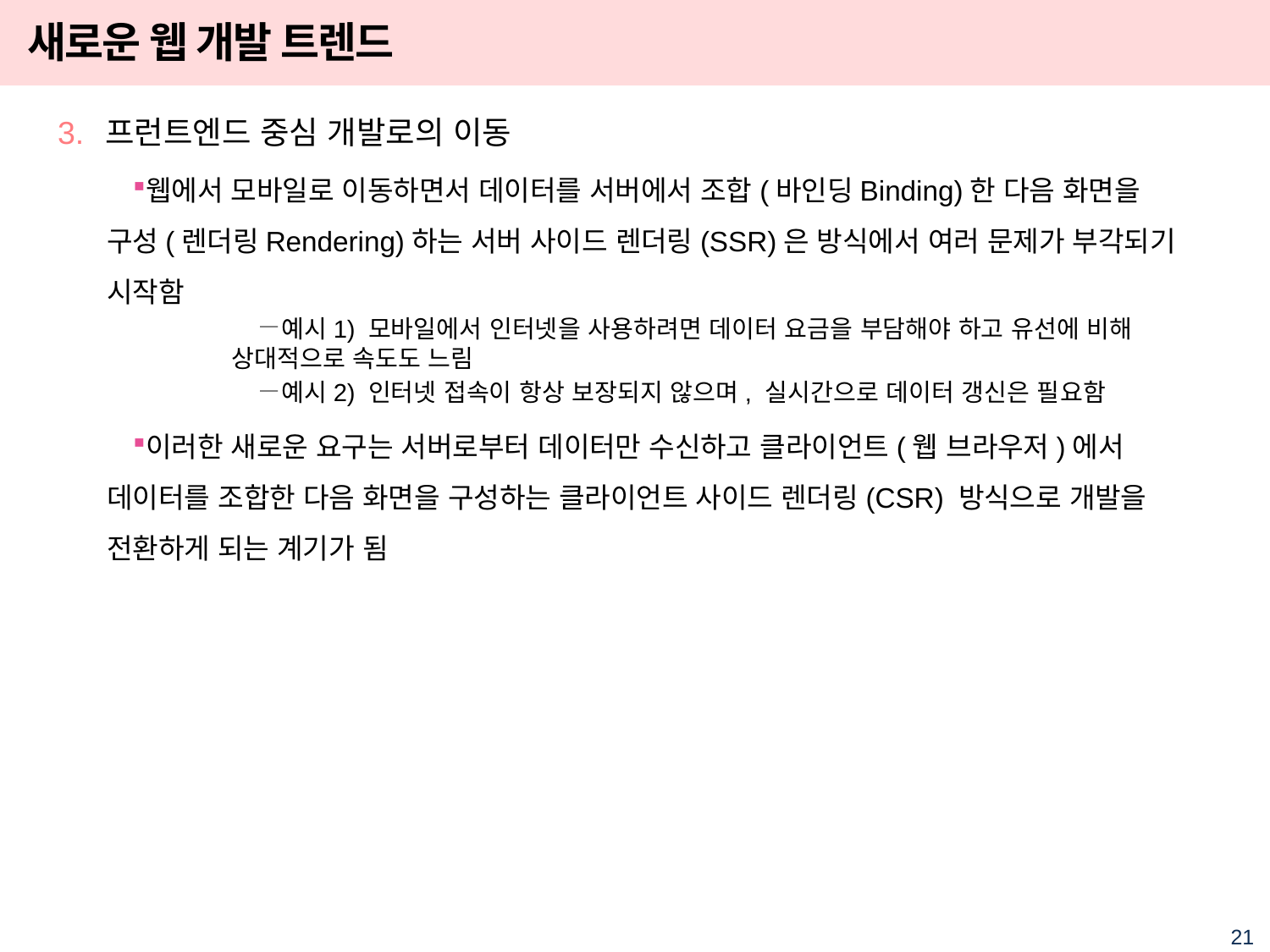

# 새로운 웹 개발 트렌드
프런트엔드 중심 개발로의 이동
웹에서 모바일로 이동하면서 데이터를 서버에서 조합(바인딩Binding)한 다음 화면을 구성(렌더링Rendering)하는 서버 사이드 렌더링(SSR)은 방식에서 여러 문제가 부각되기 시작함
예시1) 모바일에서 인터넷을 사용하려면 데이터 요금을 부담해야 하고 유선에 비해 상대적으로 속도도 느림
예시2) 인터넷 접속이 항상 보장되지 않으며, 실시간으로 데이터 갱신은 필요함
이러한 새로운 요구는 서버로부터 데이터만 수신하고 클라이언트(웹 브라우저)에서 데이터를 조합한 다음 화면을 구성하는 클라이언트 사이드 렌더링(CSR) 방식으로 개발을 전환하게 되는 계기가 됨